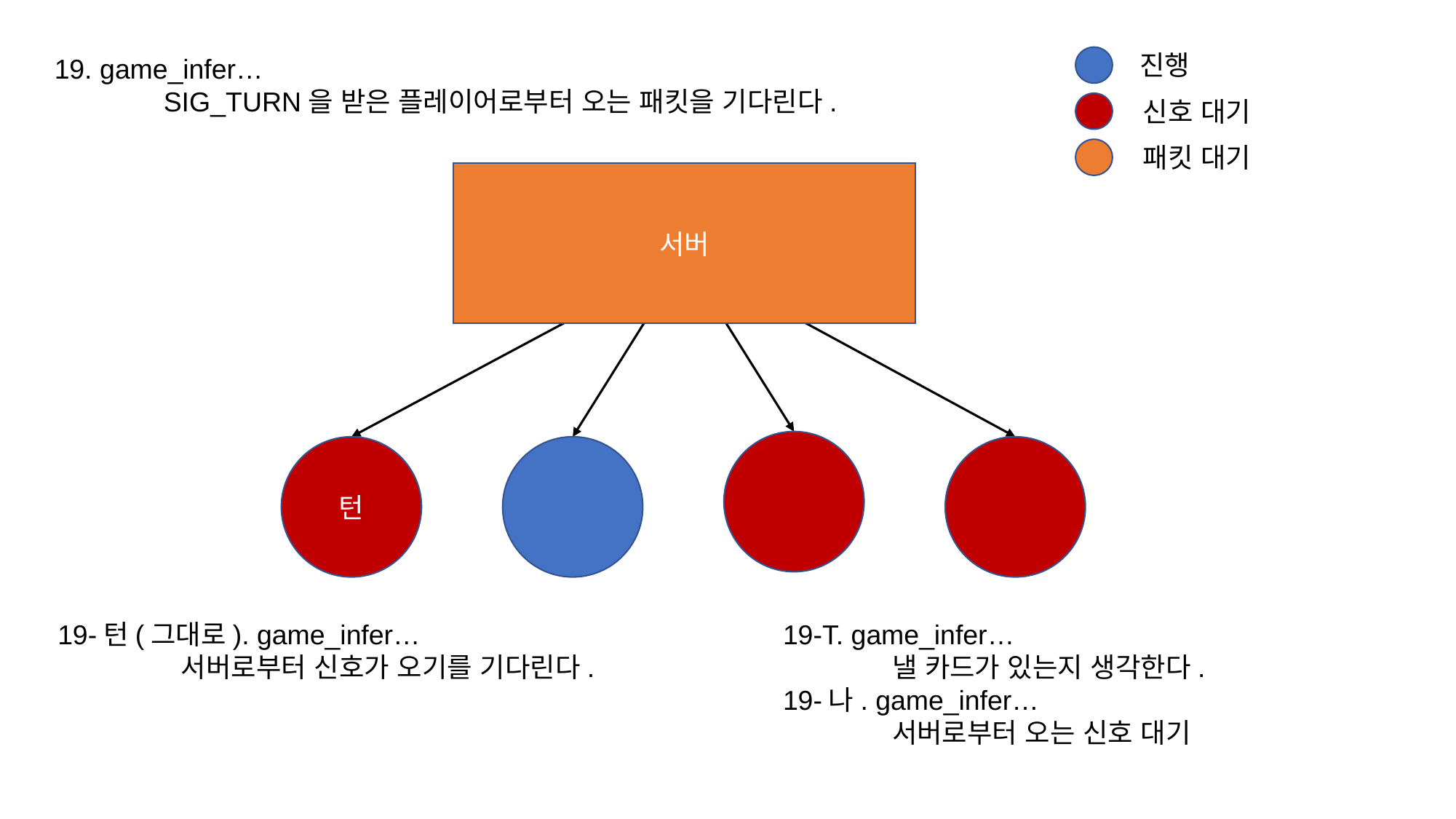

진행
19. game_infer…
	SIG_TURN을 받은 플레이어로부터 오는 패킷을 기다린다.

신호 대기

패킷 대기

서버

턴

19-턴(그대로). game_infer…
	 서버로부터 신호가 오기를 기다린다.
19-T. game_infer…
	낼 카드가 있는지 생각한다.
19-나. game_infer…
	서버로부터 오는 신호 대기